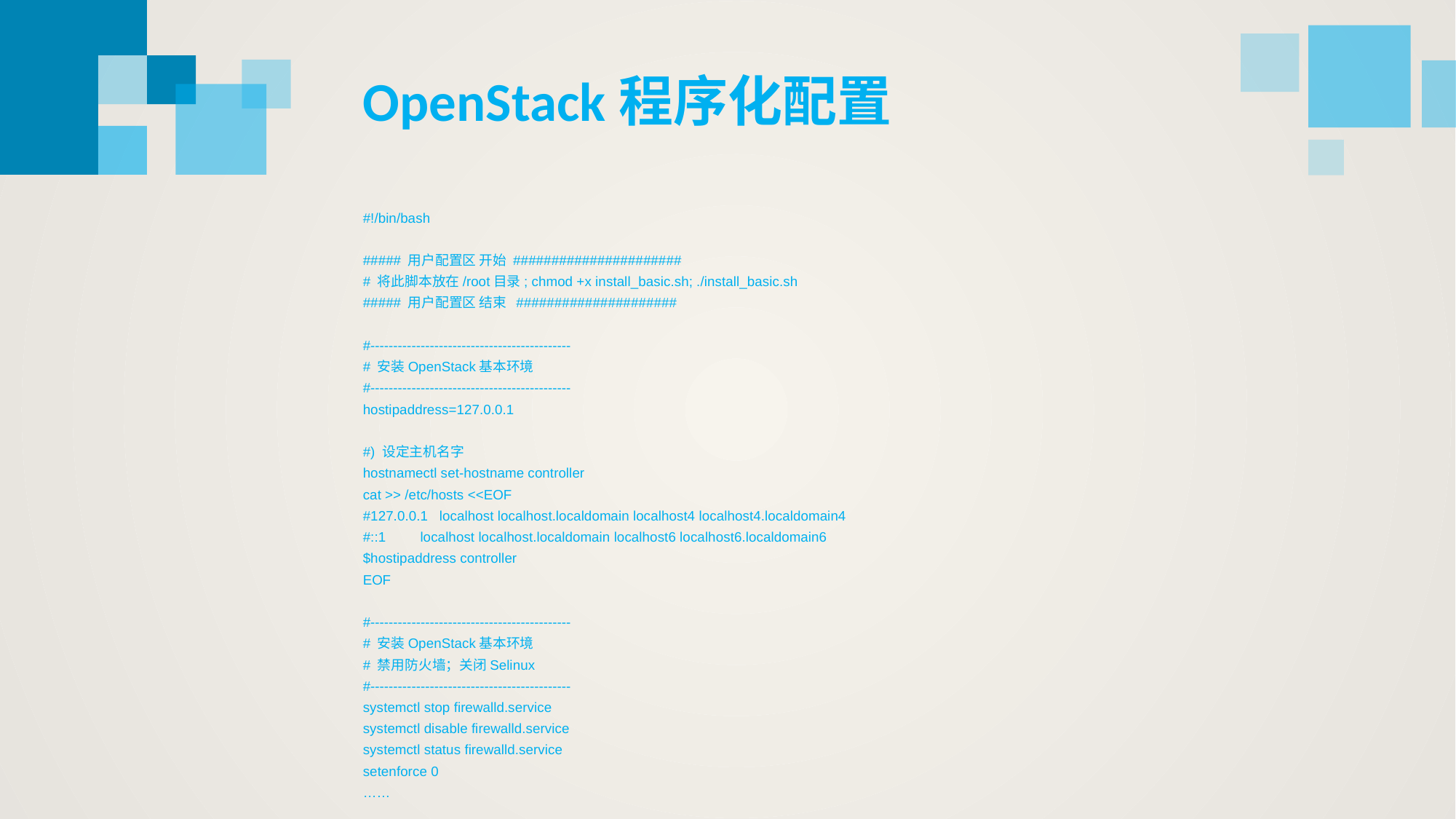

OpenStack程序化配置

#!/bin/bash

##### 用户配置区 开始 ######################
# 将此脚本放在/root目录; chmod +x install_basic.sh; ./install_basic.sh
##### 用户配置区 结束  #####################

#--------------------------------------------
# 安装OpenStack基本环境
#--------------------------------------------
hostipaddress=127.0.0.1

#) 设定主机名字
hostnamectl set-hostname controller
cat >> /etc/hosts <<EOF
#127.0.0.1   localhost localhost.localdomain localhost4 localhost4.localdomain4
#::1         localhost localhost.localdomain localhost6 localhost6.localdomain6
$hostipaddress controller
EOF

#--------------------------------------------
# 安装OpenStack基本环境
# 禁用防火墙；关闭Selinux
#--------------------------------------------
systemctl stop firewalld.service
systemctl disable firewalld.service
systemctl status firewalld.service
setenforce 0
……